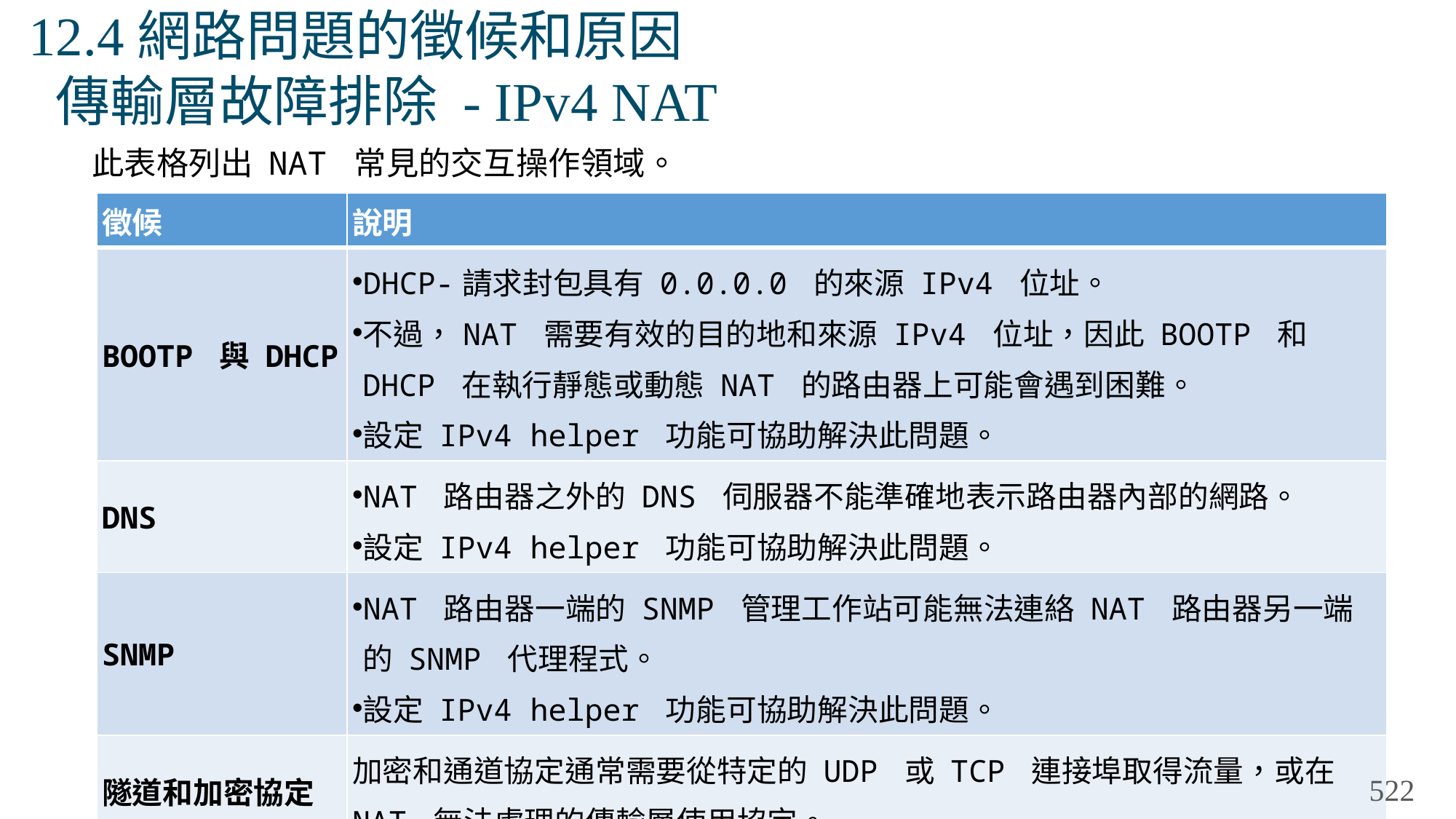

# 12.4網路問題的徵候和原因 傳輸層故障排除 - IPv4 NAT
此表格列出 NAT 常見的交互操作領域。
| 徵候 | 說明 |
| --- | --- |
| BOOTP 與 DHCP | DHCP-請求封包具有 0.0.0.0 的來源 IPv4 位址。 不過，NAT 需要有效的目的地和來源 IPv4 位址，因此 BOOTP 和 DHCP 在執行靜態或動態 NAT 的路由器上可能會遇到困難。 設定 IPv4 helper 功能可協助解決此問題。 |
| DNS | NAT 路由器之外的 DNS 伺服器不能準確地表示路由器內部的網路。 設定 IPv4 helper 功能可協助解決此問題。 |
| SNMP | NAT 路由器一端的 SNMP 管理工作站可能無法連絡 NAT 路由器另一端的 SNMP 代理程式。 設定 IPv4 helper 功能可協助解決此問題。 |
| 隧道和加密協定 | 加密和通道協定通常需要從特定的 UDP 或 TCP 連接埠取得流量，或在 NAT 無法處理的傳輸層使用協定。 |
522